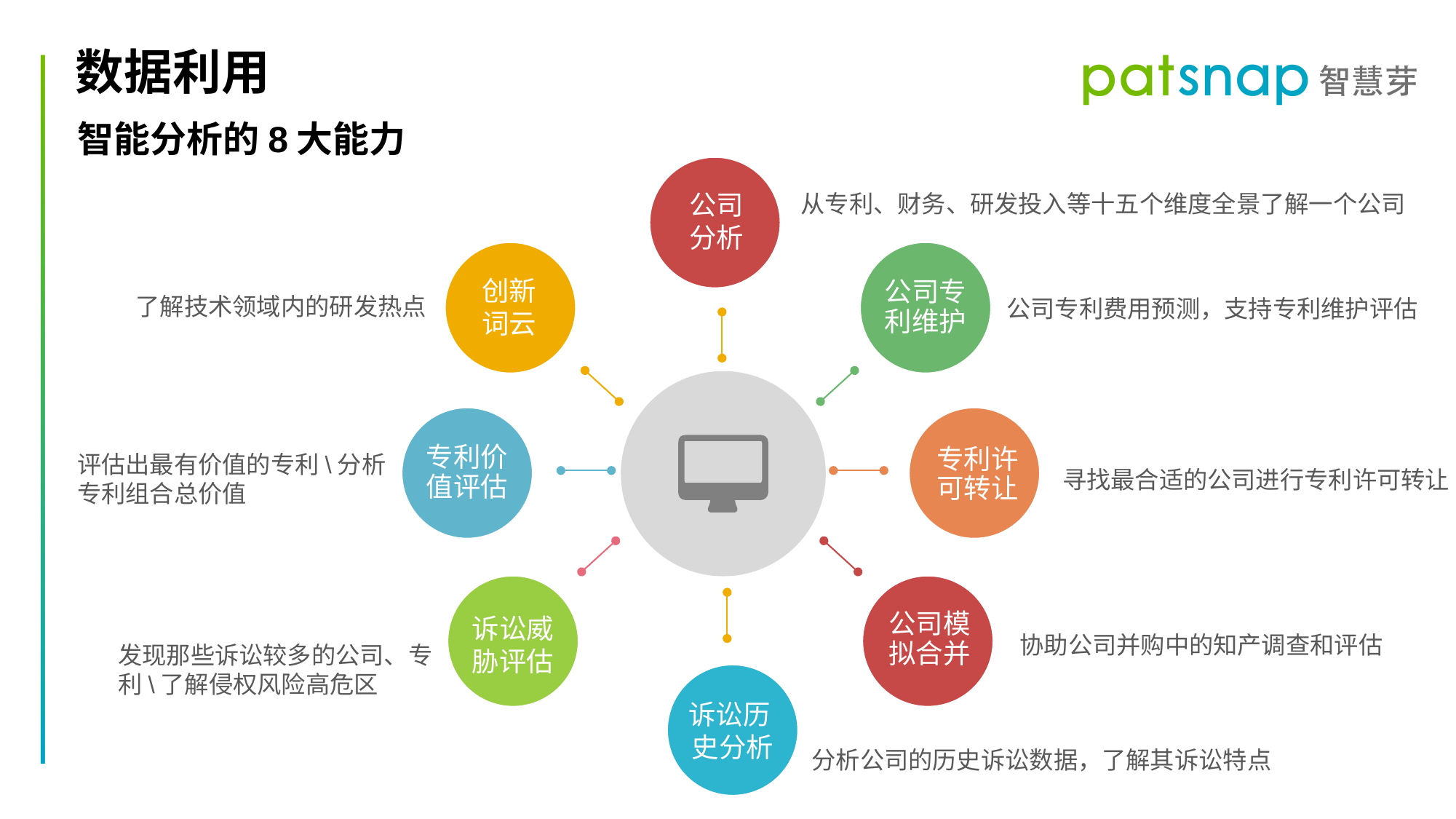

数据利用
智能分析的8大能力

公司
分析
从专利、财务、研发投入等十五个维度全景了解一个公司

公司专利维护
创新
词云
了解技术领域内的研发热点
公司专利费用预测，支持专利维护评估

专利价值评估

专利许可转让
评估出最有价值的专利\分析专利组合总价值
寻找最合适的公司进行专利许可转让

公司模拟合并
诉讼威胁评估

协助公司并购中的知产调查和评估
发现那些诉讼较多的公司、专利\了解侵权风险高危区

诉讼历  史分析
分析公司的历史诉讼数据，了解其诉讼特点